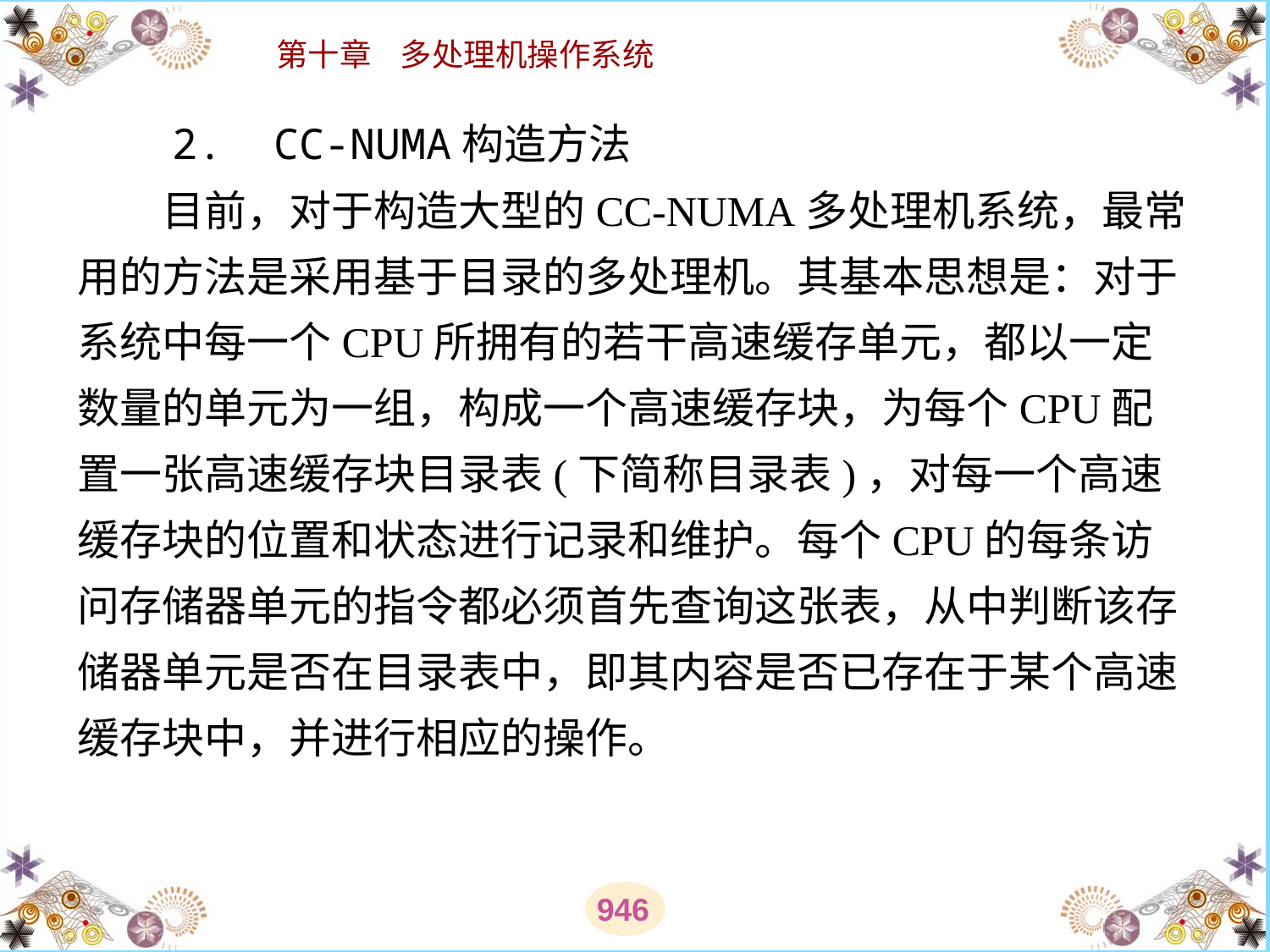

# 2.  CC-NUMA构造方法 　　目前，对于构造大型的CC-NUMA多处理机系统，最常用的方法是采用基于目录的多处理机。其基本思想是：对于系统中每一个CPU所拥有的若干高速缓存单元，都以一定数量的单元为一组，构成一个高速缓存块，为每个CPU配置一张高速缓存块目录表(下简称目录表)，对每一个高速缓存块的位置和状态进行记录和维护。每个CPU的每条访问存储器单元的指令都必须首先查询这张表，从中判断该存储器单元是否在目录表中，即其内容是否已存在于某个高速缓存块中，并进行相应的操作。